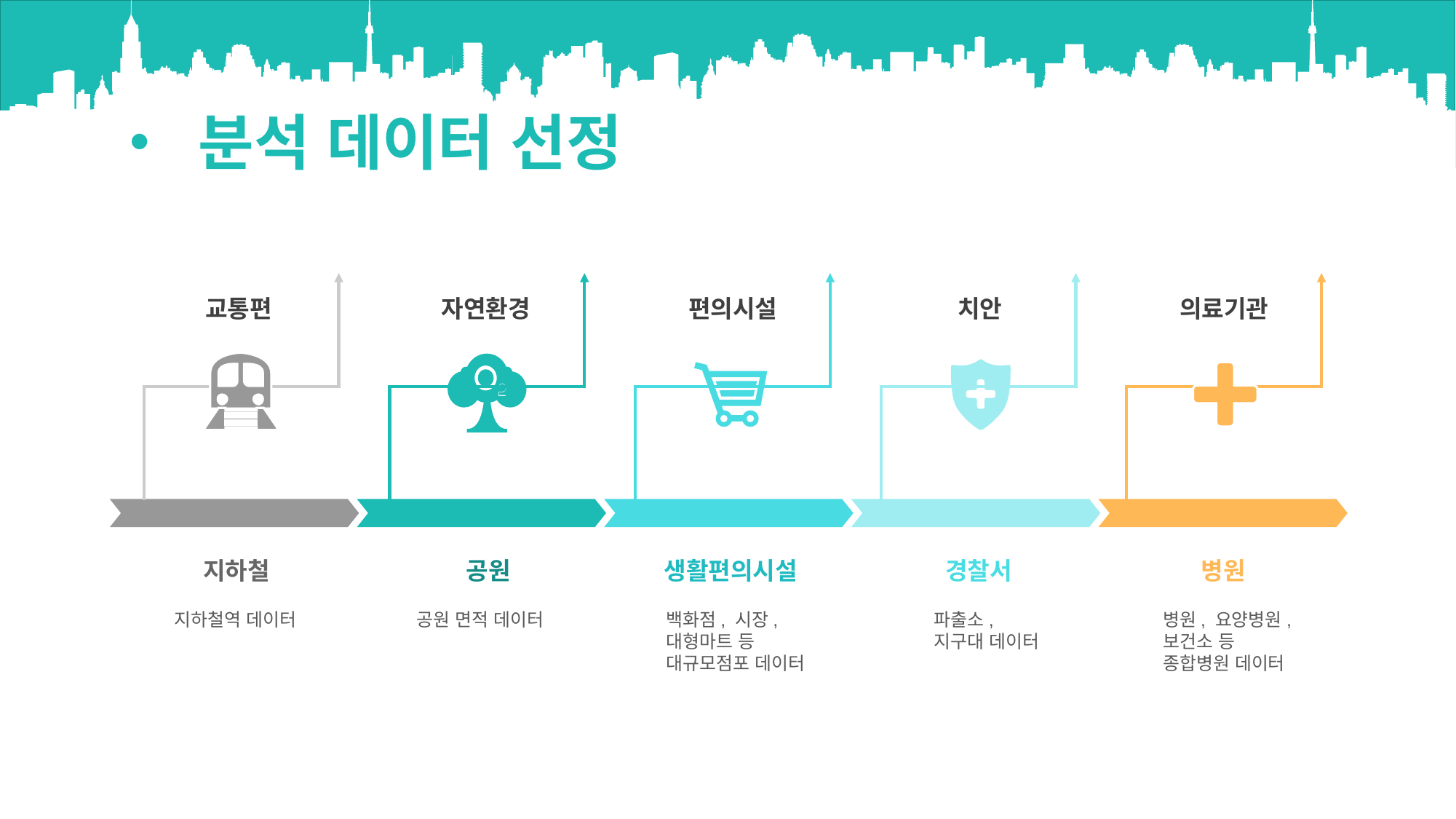

• 분석 데이터 선정
교통편
자연환경
편의시설
치안
의료기관

경찰서
병원
지하철
공원
생활편의시설
공원 면적 데이터
파출소,
지구대 데이터
병원, 요양병원, 보건소 등
종합병원 데이터
백화점, 시장,
대형마트 등
대규모점포 데이터
지하철역 데이터